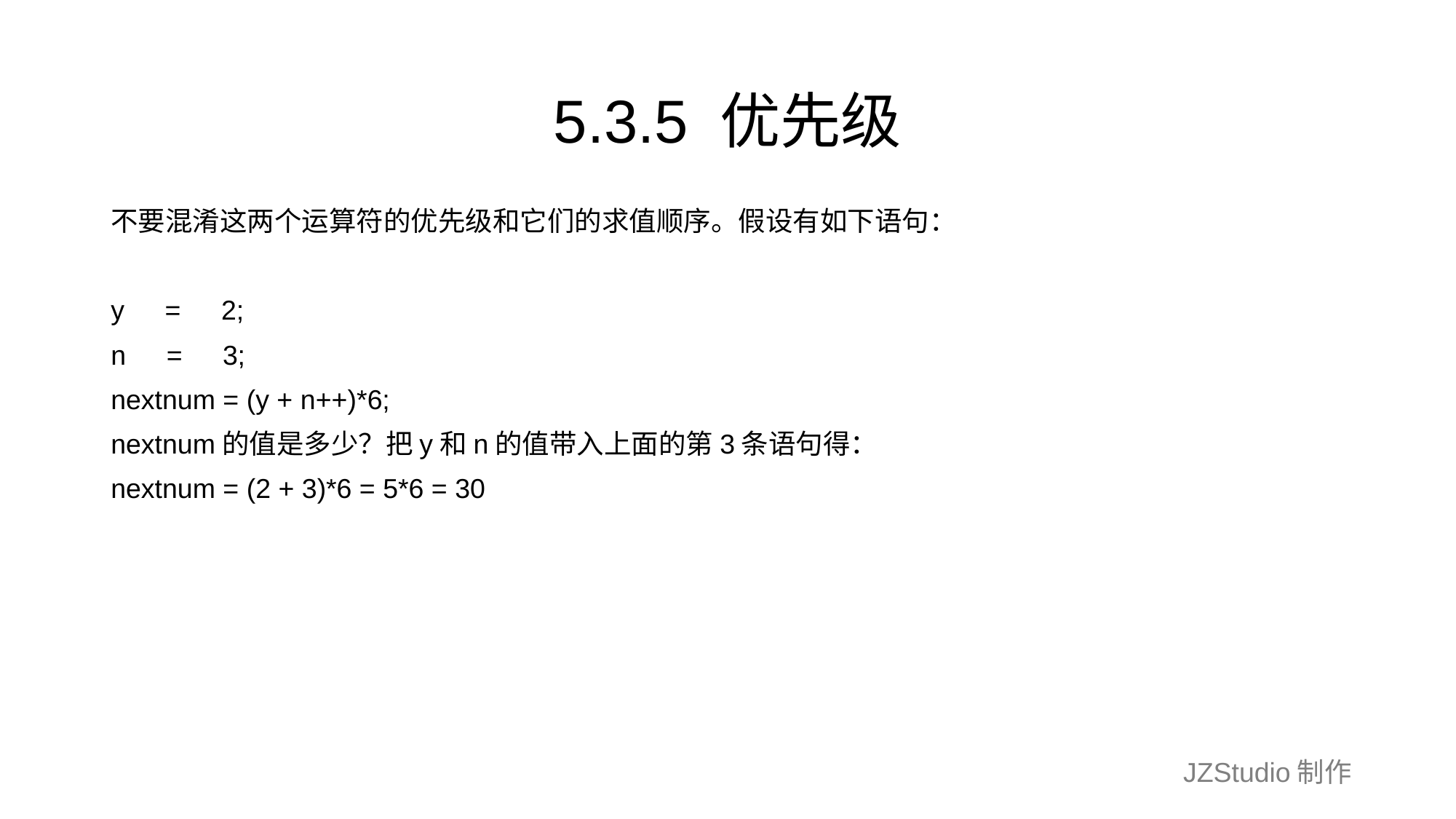

# 5.3.5 优先级
不要混淆这两个运算符的优先级和它们的求值顺序。假设有如下语句：

y　=　2;
n　=　3;
nextnum = (y + n++)*6;
nextnum的值是多少？把y和n的值带入上面的第3条语句得：
nextnum = (2 + 3)*6 = 5*6 = 30